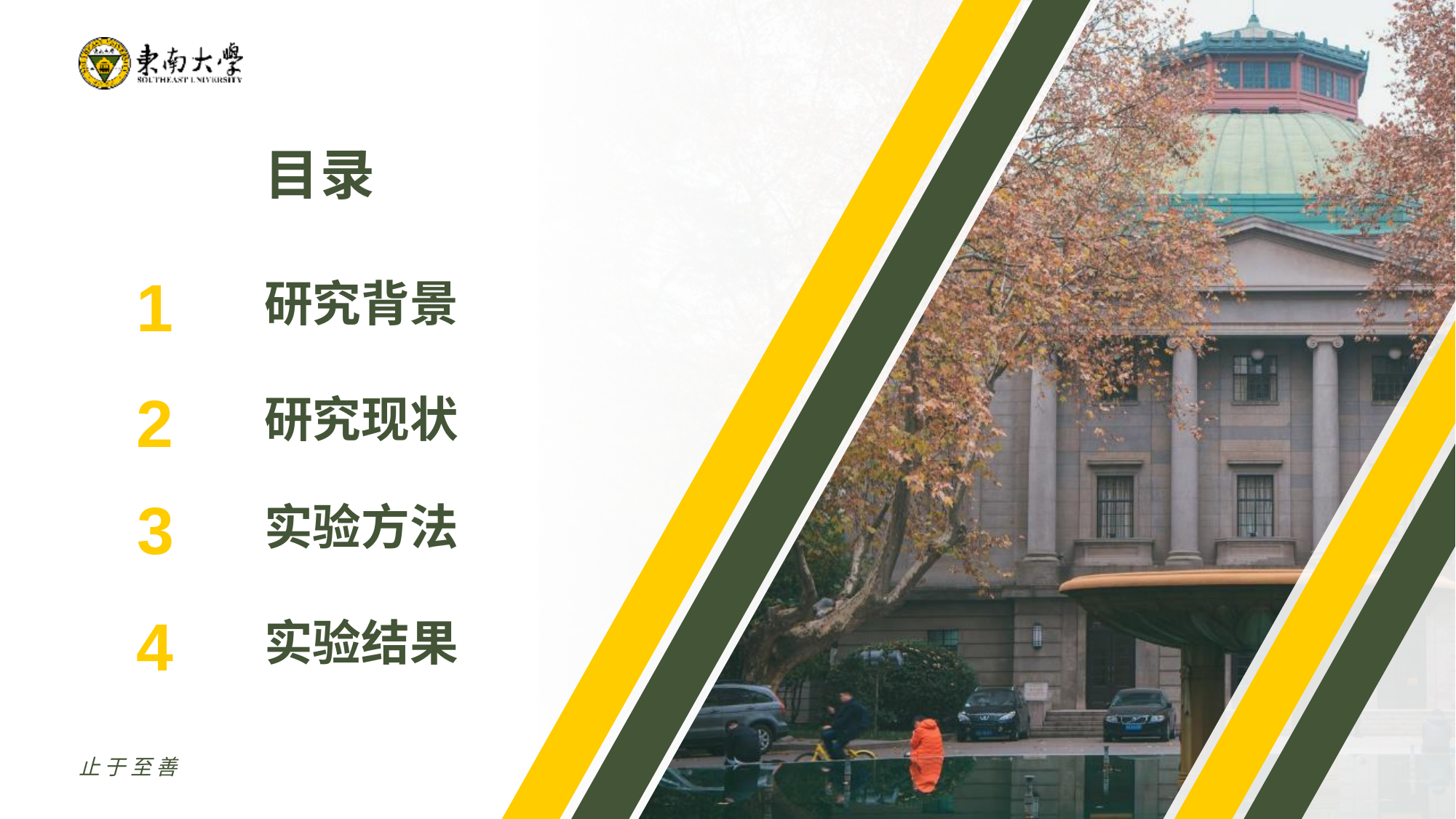

目录
1
研究背景
2
研究现状
3
实验方法
4
实验结果
止于至善